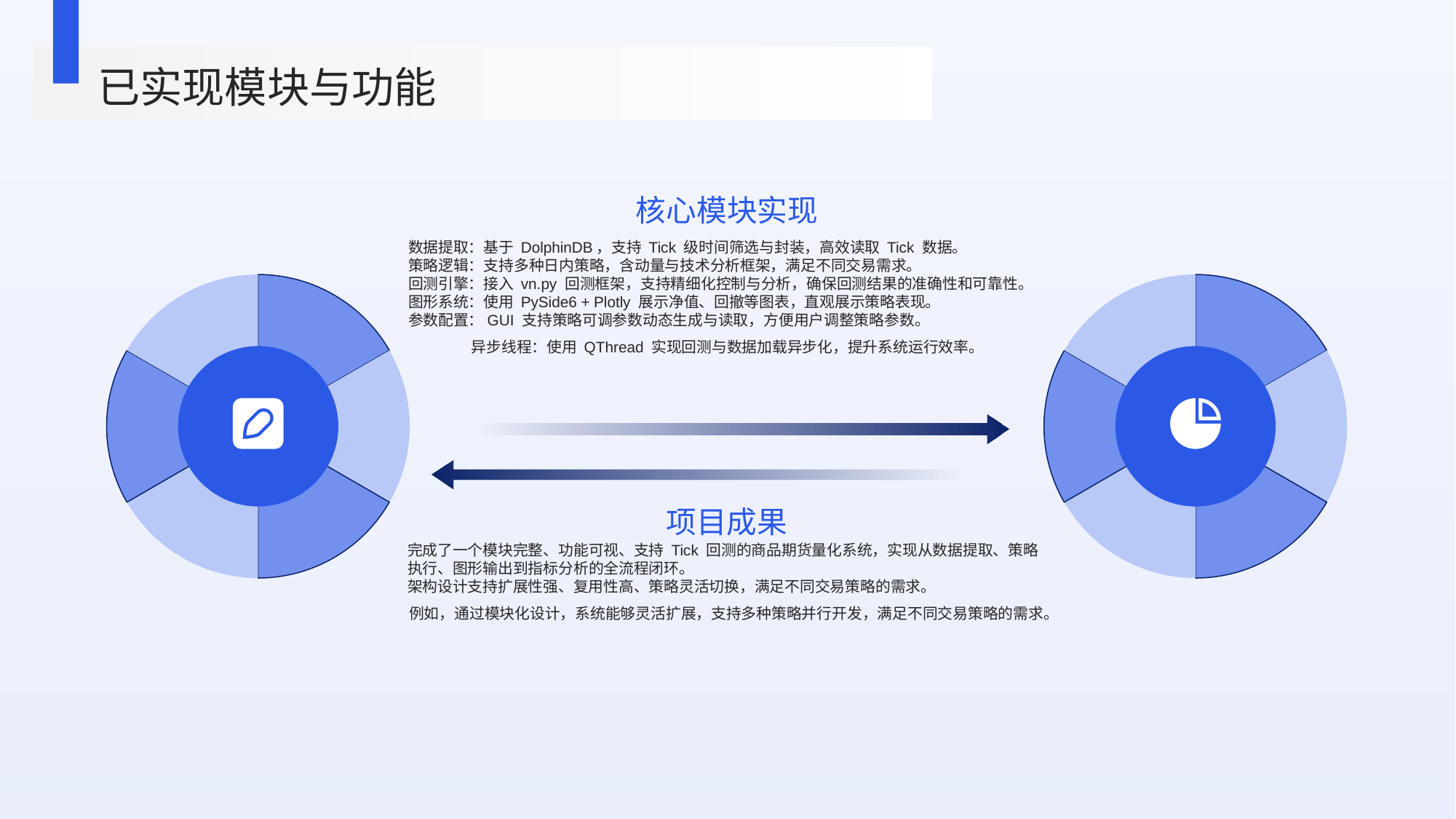

已实现模块与功能
核心模块实现
数据提取：基于 DolphinDB，支持 Tick 级时间筛选与封装，高效读取 Tick 数据。
策略逻辑：支持多种日内策略，含动量与技术分析框架，满足不同交易需求。
回测引擎：接入 vn.py 回测框架，支持精细化控制与分析，确保回测结果的准确性和可靠性。
图形系统：使用 PySide6 + Plotly 展示净值、回撤等图表，直观展示策略表现。
参数配置：GUI 支持策略可调参数动态生成与读取，方便用户调整策略参数。
异步线程：使用 QThread 实现回测与数据加载异步化，提升系统运行效率。

项目成果
完成了一个模块完整、功能可视、支持 Tick 回测的商品期货量化系统，实现从数据提取、策略执行、图形输出到指标分析的全流程闭环。
架构设计支持扩展性强、复用性高、策略灵活切换，满足不同交易策略的需求。
例如，通过模块化设计，系统能够灵活扩展，支持多种策略并行开发，满足不同交易策略的需求。